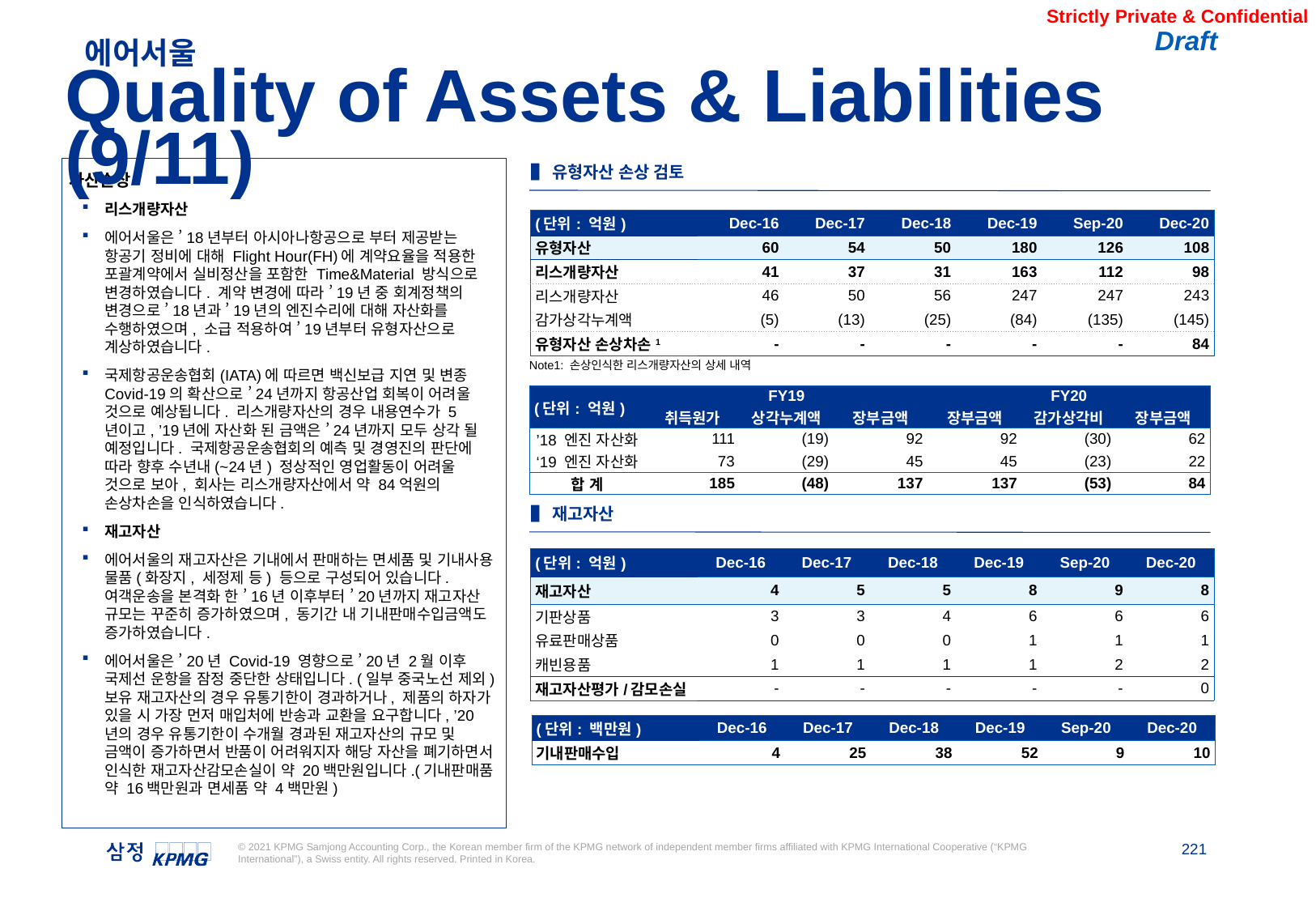

에어서울
Quality of Assets & Liabilities (9/11)
▌유형자산 손상 검토

자산손상
리스개량자산
에어서울은 ’18년부터 아시아나항공으로 부터 제공받는 항공기 정비에 대해 Flight Hour(FH)에 계약요율을 적용한 포괄계약에서 실비정산을 포함한 Time&Material 방식으로 변경하였습니다. 계약 변경에 따라 ’19년 중 회계정책의 변경으로 ’18년과 ’19년의 엔진수리에 대해 자산화를 수행하였으며, 소급 적용하여 ’19년부터 유형자산으로 계상하였습니다.
국제항공운송협회(IATA)에 따르면 백신보급 지연 및 변종 Covid-19의 확산으로 ’24년까지 항공산업 회복이 어려울 것으로 예상됩니다. 리스개량자산의 경우 내용연수가 5년이고, ’19년에 자산화 된 금액은 ’24년까지 모두 상각 될 예정입니다. 국제항공운송협회의 예측 및 경영진의 판단에 따라 향후 수년내(~24년) 정상적인 영업활동이 어려울 것으로 보아, 회사는 리스개량자산에서 약 84억원의 손상차손을 인식하였습니다.
재고자산
에어서울의 재고자산은 기내에서 판매하는 면세품 및 기내사용 물품(화장지, 세정제 등) 등으로 구성되어 있습니다. 여객운송을 본격화 한 ’16년 이후부터 ’20년까지 재고자산 규모는 꾸준히 증가하였으며, 동기간 내 기내판매수입금액도 증가하였습니다.
에어서울은 ’20년 Covid-19 영향으로 ’20년 2월 이후 국제선 운항을 잠정 중단한 상태입니다. (일부 중국노선 제외) 보유 재고자산의 경우 유통기한이 경과하거나, 제품의 하자가 있을 시 가장 먼저 매입처에 반송과 교환을 요구합니다, ’20년의 경우 유통기한이 수개월 경과된 재고자산의 규모 및 금액이 증가하면서 반품이 어려워지자 해당 자산을 폐기하면서 인식한 재고자산감모손실이 약 20백만원입니다.(기내판매품 약 16백만원과 면세품 약 4백만원)
| (단위: 억원) | Dec-16 | Dec-17 | Dec-18 | Dec-19 | Sep-20 | Dec-20 |
| --- | --- | --- | --- | --- | --- | --- |
| 유형자산 | 60 | 54 | 50 | 180 | 126 | 108 |
| 리스개량자산 | 41 | 37 | 31 | 163 | 112 | 98 |
| 리스개량자산 | 46 | 50 | 56 | 247 | 247 | 243 |
| 감가상각누계액 | (5) | (13) | (25) | (84) | (135) | (145) |
| 유형자산 손상차손1 | - | - | - | - | - | 84 |
Note1: 손상인식한 리스개량자산의 상세 내역
| (단위: 억원) | FY19 |  |  | FY20 |  |  |
| --- | --- | --- | --- | --- | --- | --- |
|  | 취득원가 | 상각누계액 | 장부금액 | 장부금액 | 감가상각비 | 장부금액 |
| ’18 엔진 자산화 | 111 | (19) | 92 | 92 | (30) | 62 |
| ‘19 엔진 자산화 | 73 | (29) | 45 | 45 | (23) | 22 |
| 합 계 | 185 | (48) | 137 | 137 | (53) | 84 |
▌재고자산

| (단위: 억원) | Dec-16 | Dec-17 | Dec-18 | Dec-19 | Sep-20 | Dec-20 |
| --- | --- | --- | --- | --- | --- | --- |
| 재고자산 | 4 | 5 | 5 | 8 | 9 | 8 |
| 기판상품 | 3 | 3 | 4 | 6 | 6 | 6 |
| 유료판매상품 | 0 | 0 | 0 | 1 | 1 | 1 |
| 캐빈용품 | 1 | 1 | 1 | 1 | 2 | 2 |
| 재고자산평가/감모손실 | - | - | - | - | - | 0 |
| (단위: 백만원) | Dec-16 | Dec-17 | Dec-18 | Dec-19 | Sep-20 | Dec-20 |
| --- | --- | --- | --- | --- | --- | --- |
| 기내판매수입 | 4 | 25 | 38 | 52 | 9 | 10 |